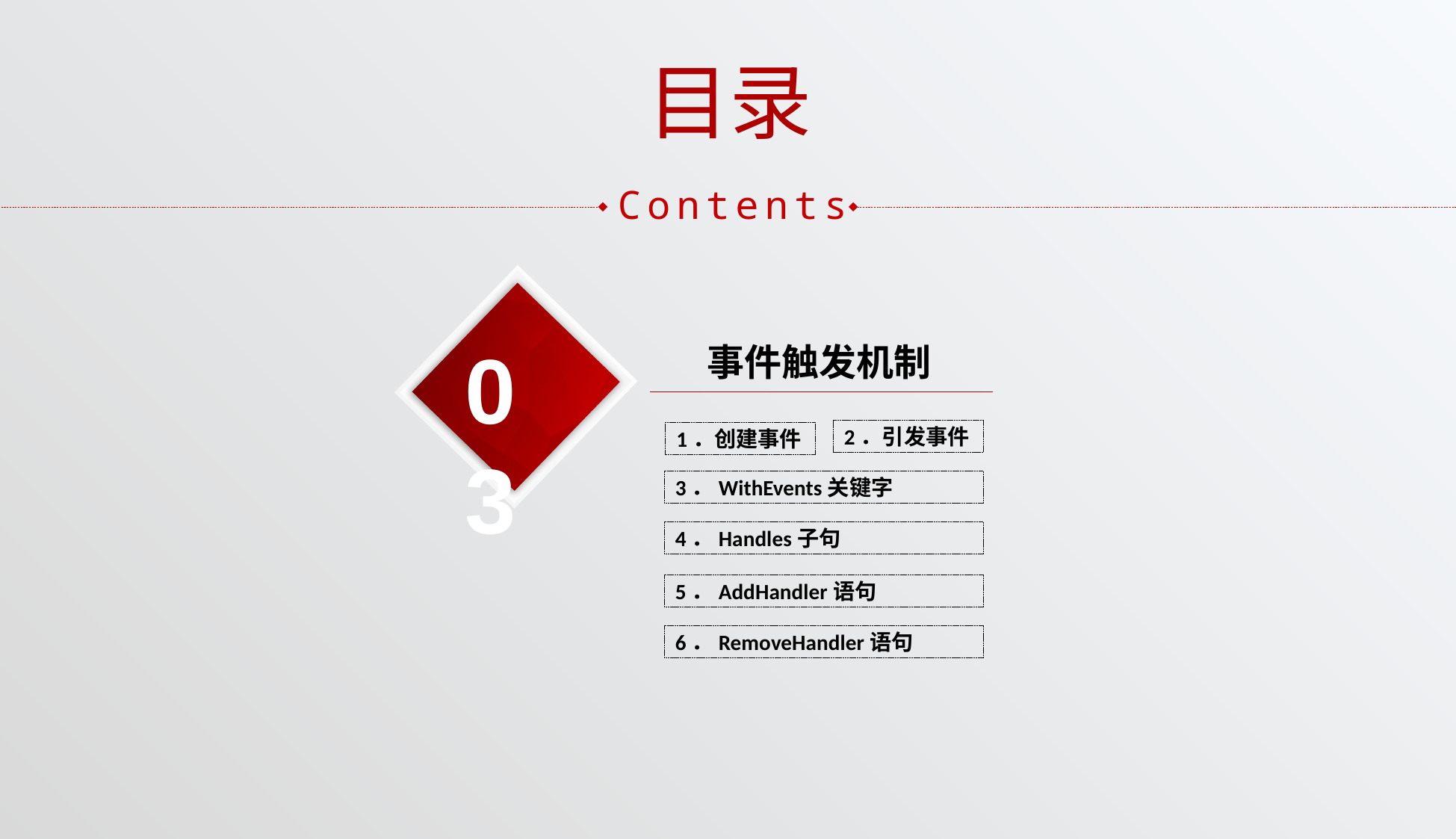

目录
Contents

03
事件触发机制
2．引发事件
1．创建事件
3．WithEvents关键字
4．Handles子句
5．AddHandler语句
6．RemoveHandler语句